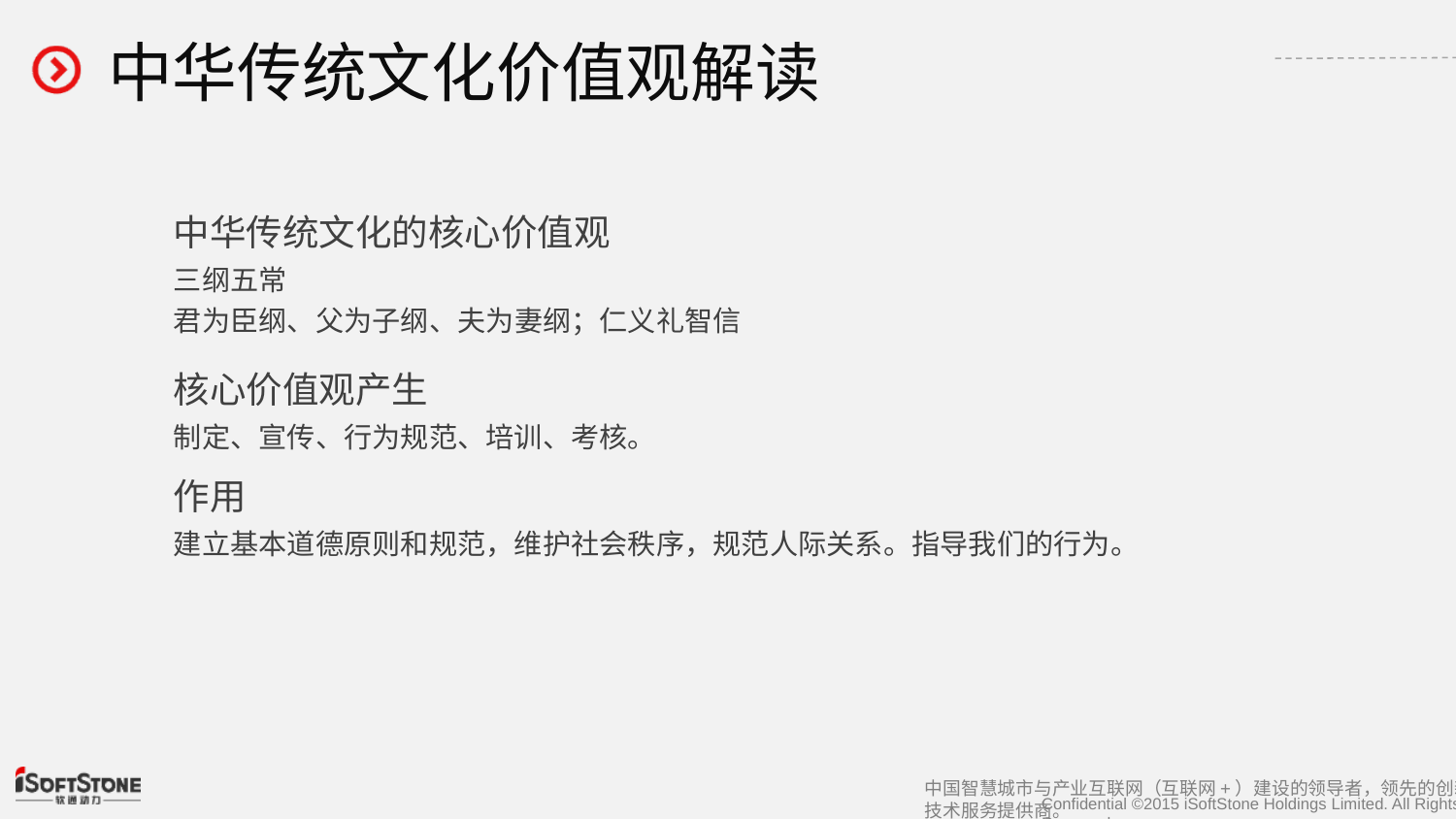

# 中华传统文化价值观解读
中华传统文化的核心价值观
三纲五常
君为臣纲、父为子纲、夫为妻纲；仁义礼智信
核心价值观产生
制定、宣传、行为规范、培训、考核。
作用
建立基本道德原则和规范，维护社会秩序，规范人际关系。指导我们的行为。